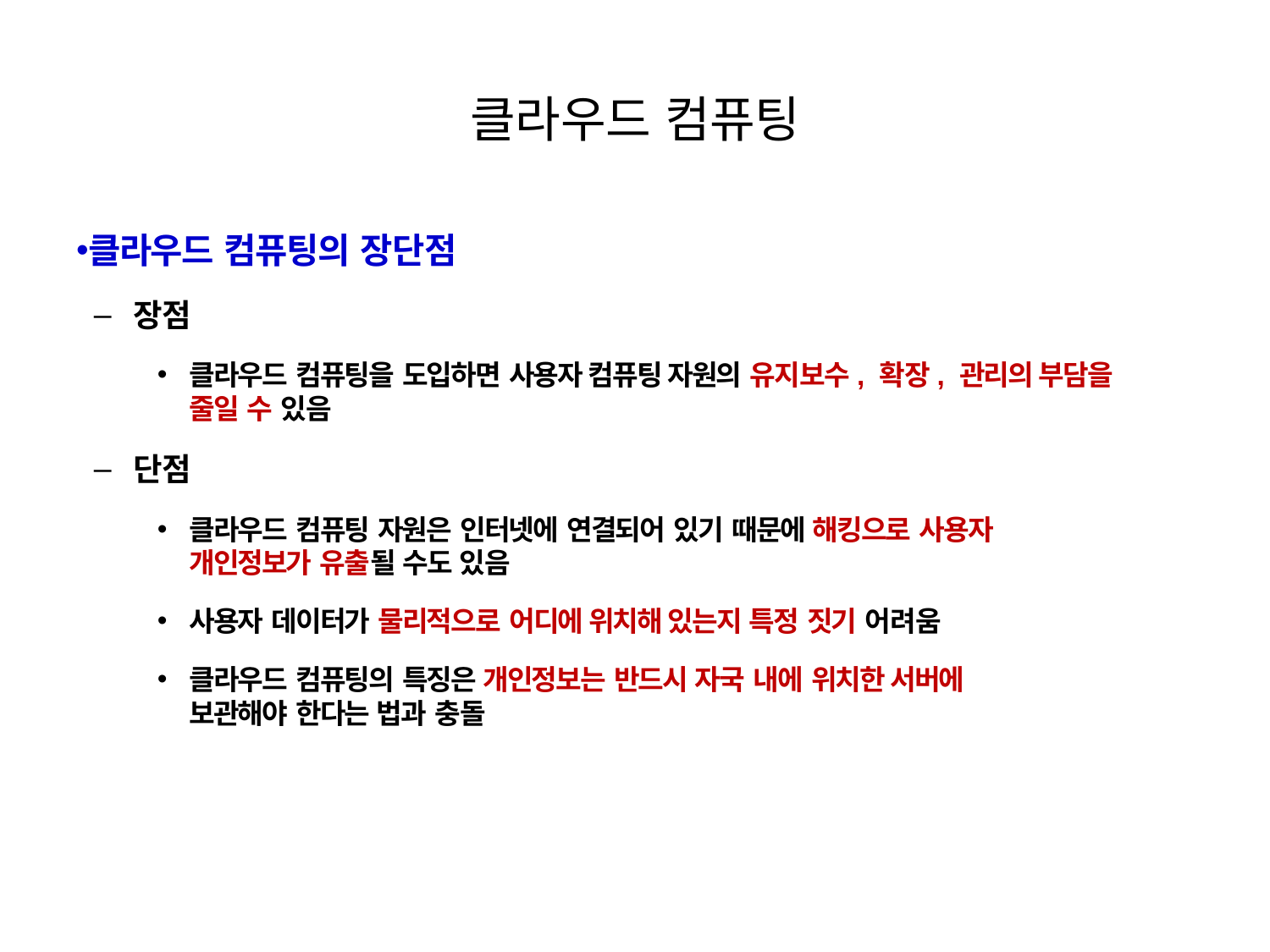

# 클라우드 컴퓨팅
클라우드 컴퓨팅의 장단점
장점
클라우드 컴퓨팅을 도입하면 사용자 컴퓨팅 자원의 유지보수, 확장, 관리의 부담을
줄일 수 있음
단점
클라우드 컴퓨팅 자원은 인터넷에 연결되어 있기 때문에 해킹으로 사용자
개인정보가 유출될 수도 있음
사용자 데이터가 물리적으로 어디에 위치해 있는지 특정 짓기 어려움
클라우드 컴퓨팅의 특징은 개인정보는 반드시 자국 내에 위치한 서버에
보관해야 한다는 법과 충돌